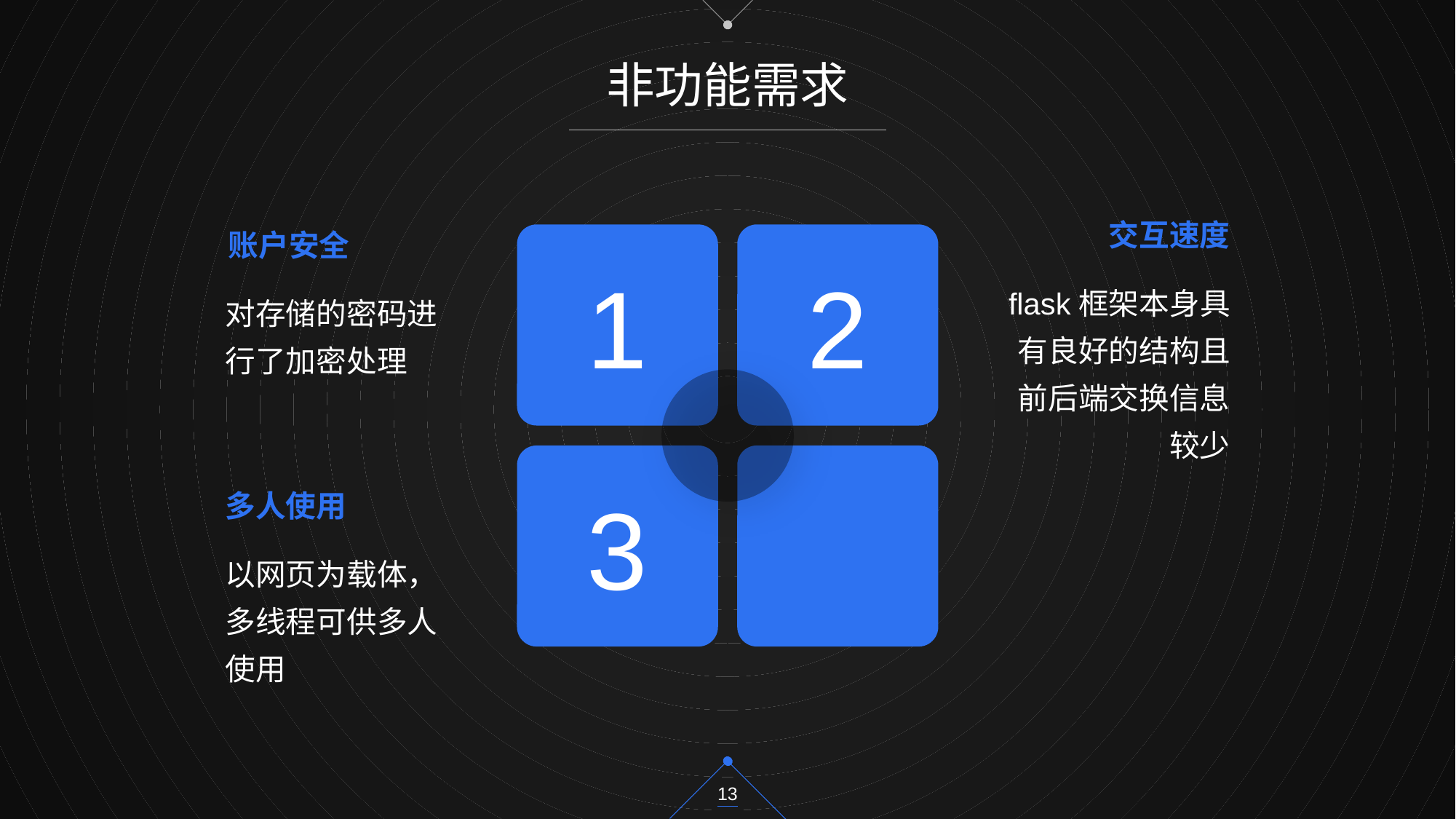

非功能需求
交互速度
账户安全
1
2
flask框架本身具有良好的结构且前后端交换信息较少
对存储的密码进行了加密处理

3

多人使用
以网页为载体，多线程可供多人使用
13